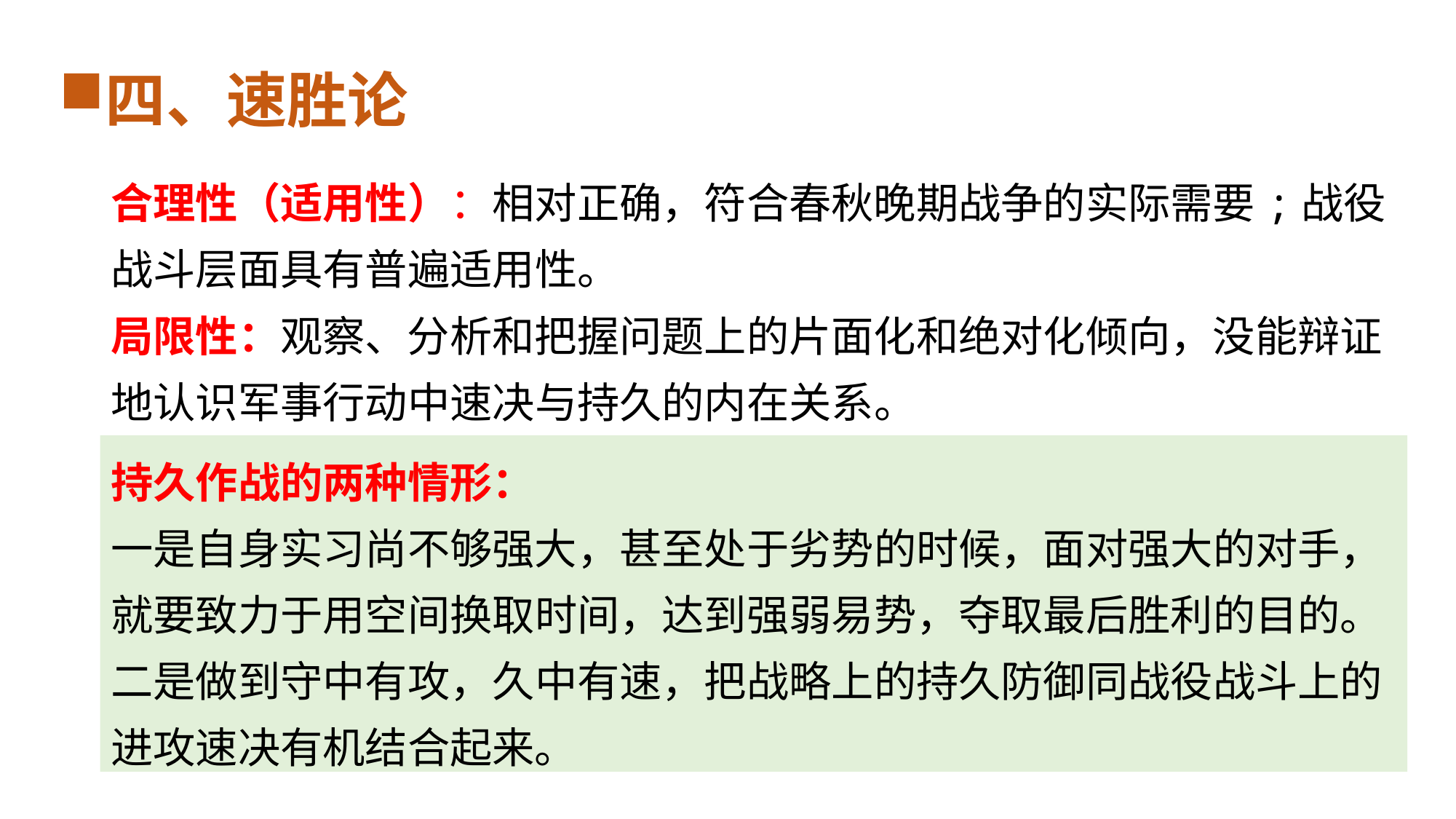

四、速胜论
合理性（适用性）：相对正确，符合春秋晚期战争的实际需要;战役战斗层面具有普遍适用性。

局限性：观察、分析和把握问题上的片面化和绝对化倾向，没能辩证地认识军事行动中速决与持久的内在关系。

持久作战的两种情形：
一是自身实习尚不够强大，甚至处于劣势的时候，面对强大的对手，就要致力于用空间换取时间，达到强弱易势，夺取最后胜利的目的。
二是做到守中有攻，久中有速，把战略上的持久防御同战役战斗上的进攻速决有机结合起来。